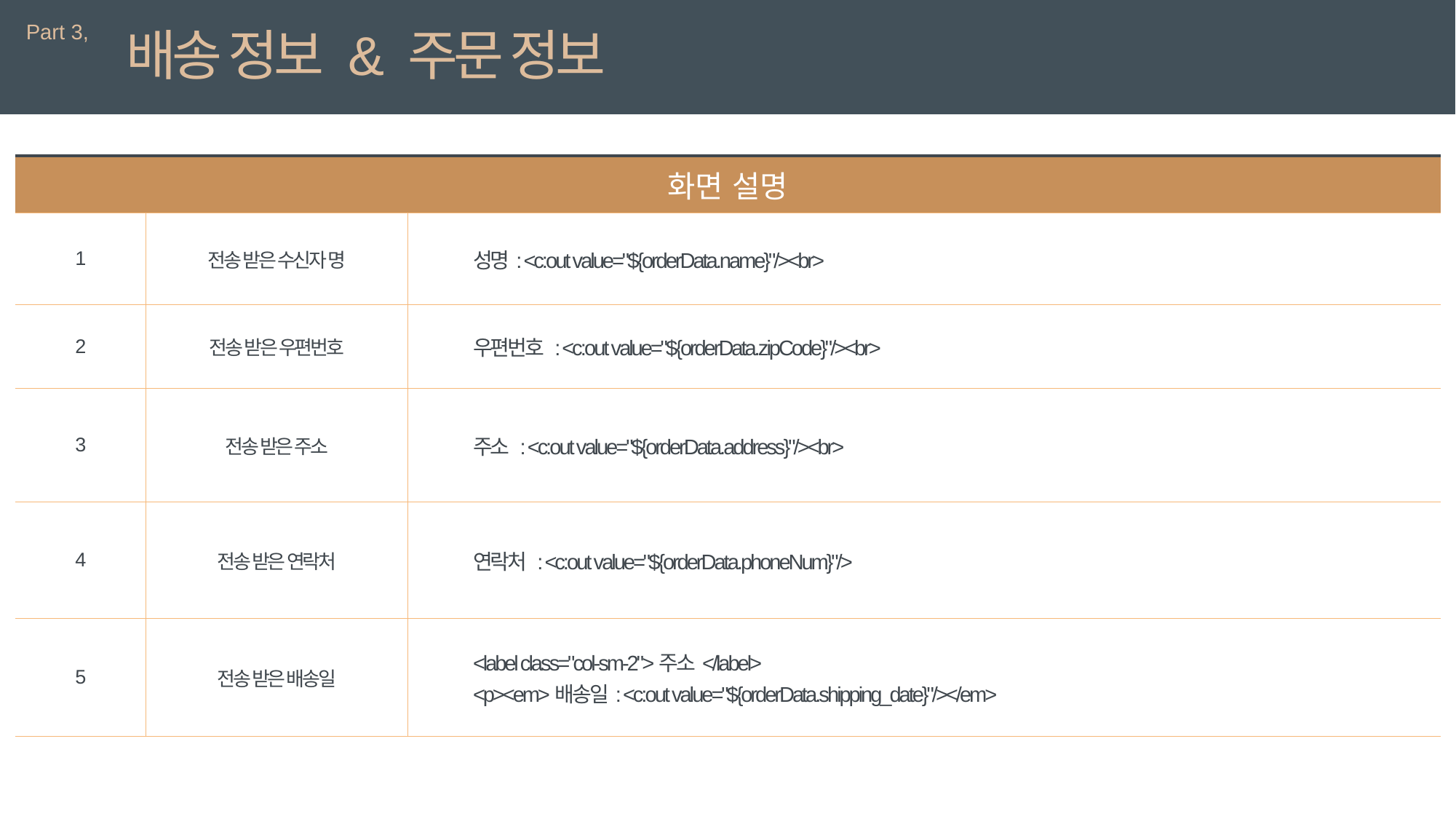

Part 3,
배송 정보 & 주문 정보
| 화면 설명 |  | 상세 설명 |
| --- | --- | --- |
| 1 | 전송 받은 수신자 명 | 성명: <c:out value="${orderData.name}"/><br> |
| 2 | 전송 받은 우편번호 | 우편번호 : <c:out value="${orderData.zipCode}"/><br> |
| 3 | 전송 받은 주소 | 주소 : <c:out value="${orderData.address}"/><br> |
| 4 | 전송 받은 연락처 | 연락처 : <c:out value="${orderData.phoneNum}"/> |
| 5 | 전송 받은 배송일 | <label class="col-sm-2">주소</label> <p><em>배송일: <c:out value="${orderData.shipping\_date}"/></em> |